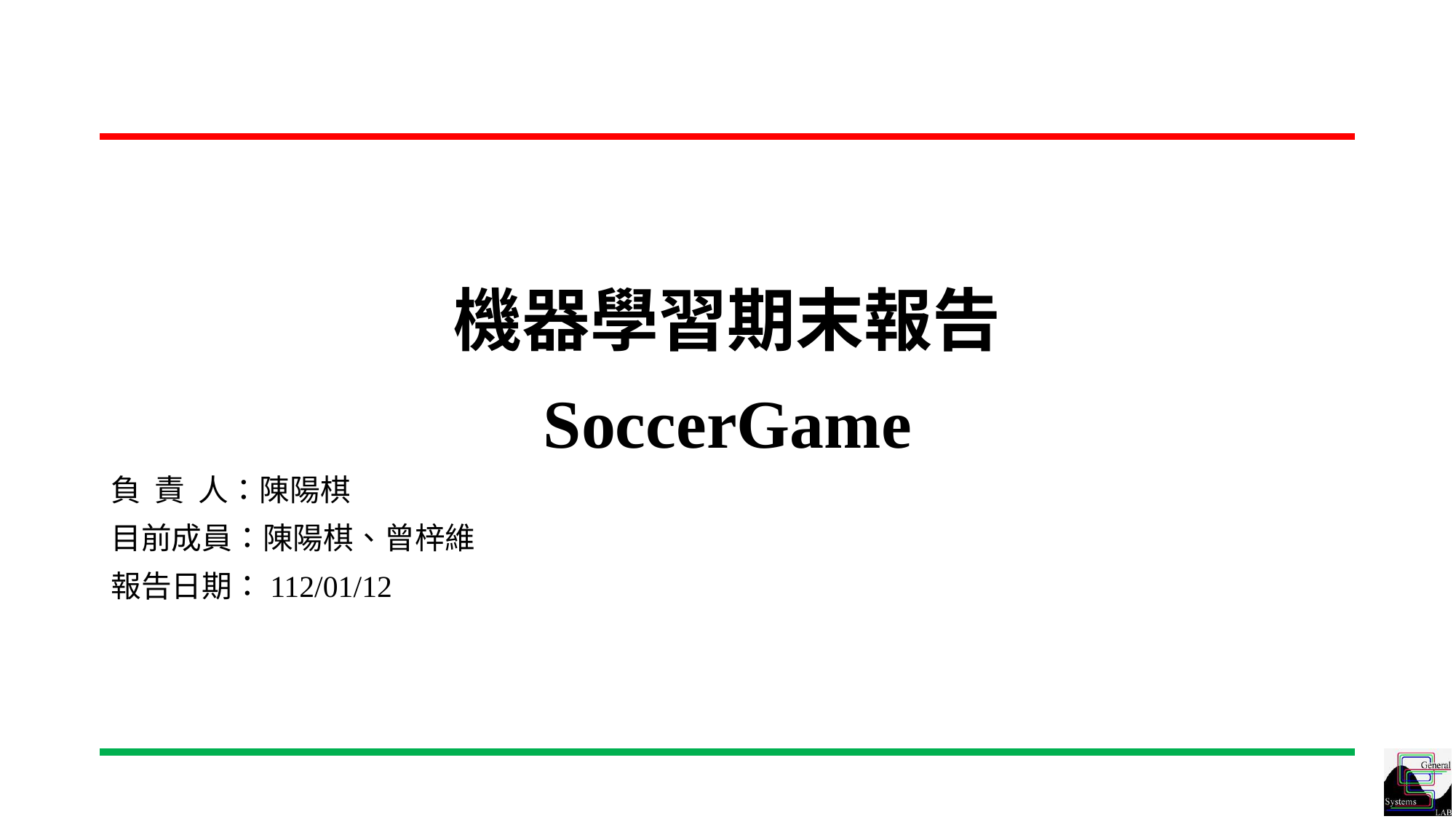

# 機器學習期末報告 SoccerGame
負  責  人：陳陽棋
目前成員：陳陽棋、曾梓維
報告日期：112/01/12